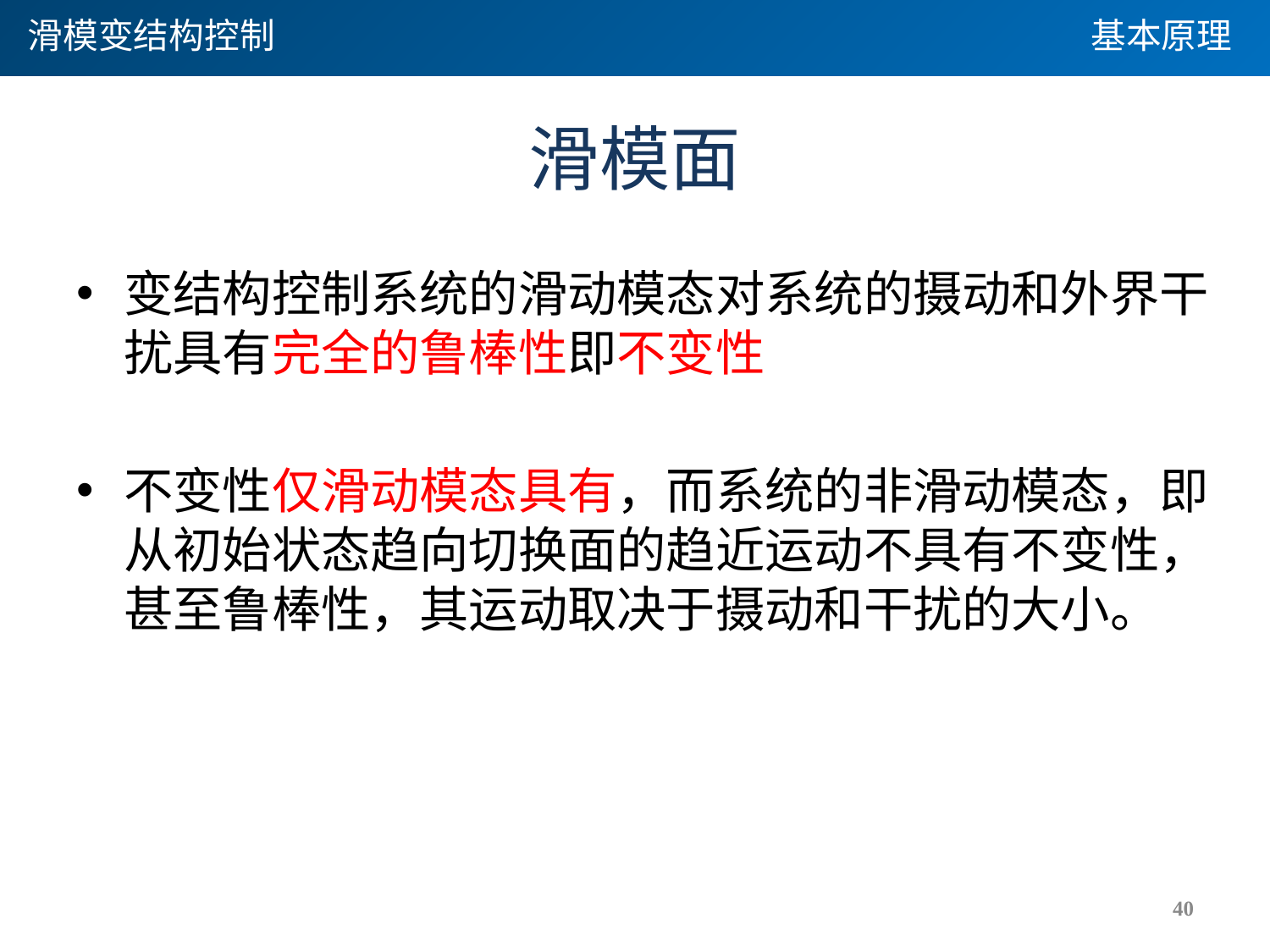

滑模变结构控制
基本原理
# 滑模面
变结构控制系统的滑动模态对系统的摄动和外界干扰具有完全的鲁棒性即不变性

不变性仅滑动模态具有，而系统的非滑动模态，即从初始状态趋向切换面的趋近运动不具有不变性，甚至鲁棒性，其运动取决于摄动和干扰的大小。
40